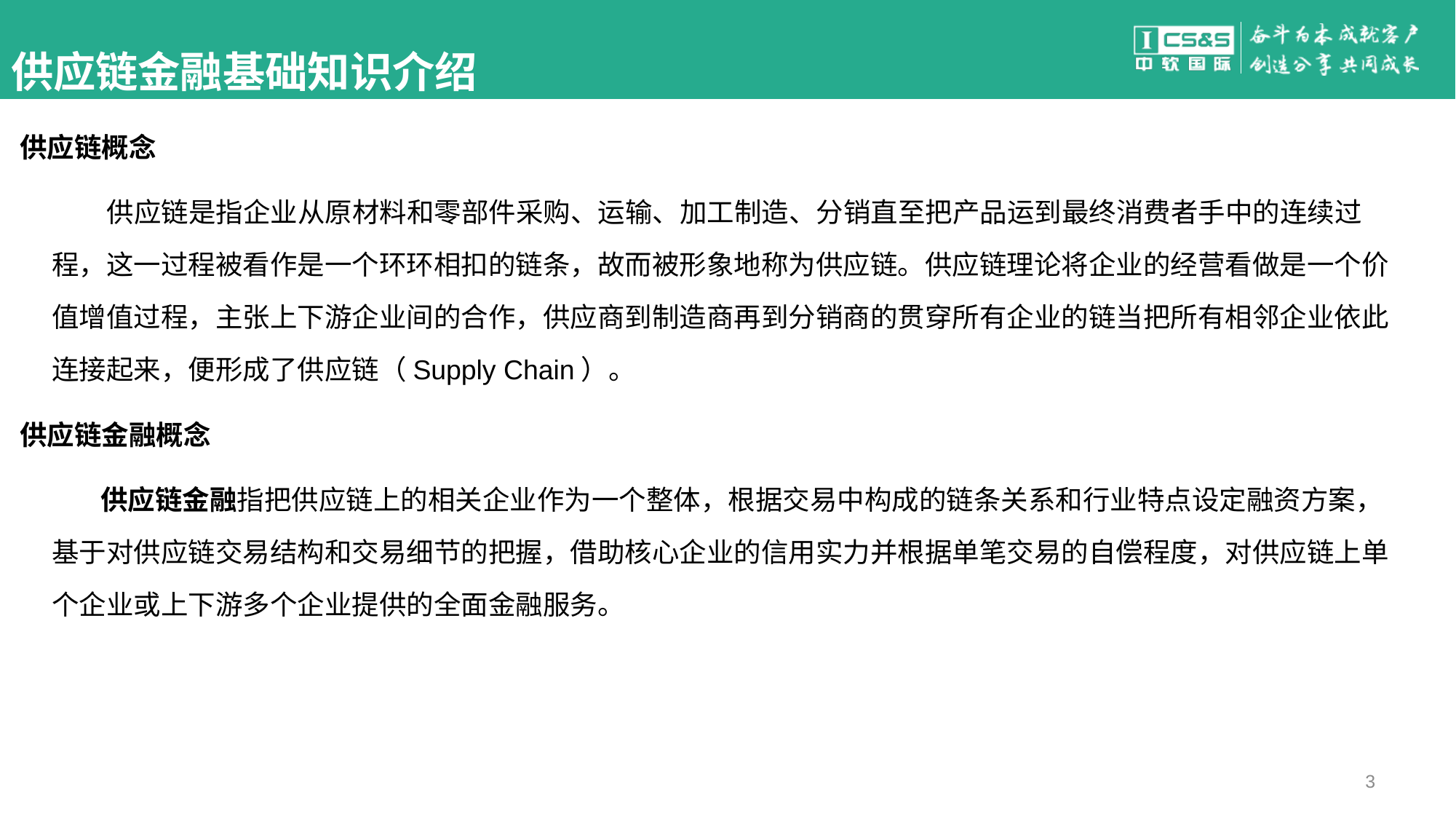

#
供应链金融基础知识介绍
供应链概念
             供应链是指企业从原材料和零部件采购、运输、加工制造、分销直至把产品运到最终消费者手中的连续过程，这一过程被看作是一个环环相扣的链条，故而被形象地称为供应链。供应链理论将企业的经营看做是一个价值增值过程，主张上下游企业间的合作，供应商到制造商再到分销商的贯穿所有企业的链当把所有相邻企业依此连接起来，便形成了供应链（Supply Chain）。
供应链金融概念
            供应链金融指把供应链上的相关企业作为一个整体，根据交易中构成的链条关系和行业特点设定融资方案，基于对供应链交易结构和交易细节的把握，借助核心企业的信用实力并根据单笔交易的自偿程度，对供应链上单个企业或上下游多个企业提供的全面金融服务。

3